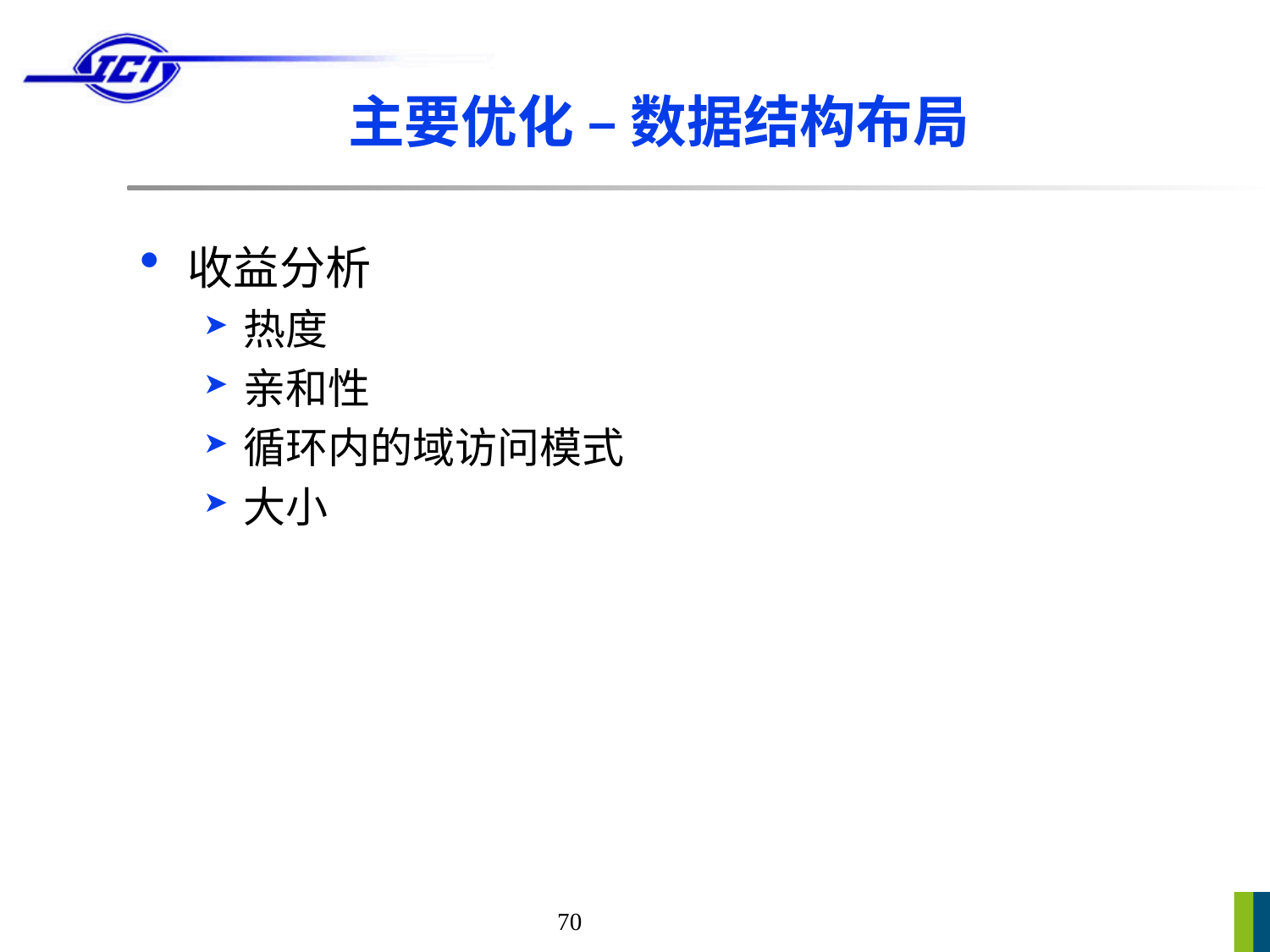

# 主要优化 – 数据结构布局
收益分析
热度
亲和性
循环内的域访问模式
大小